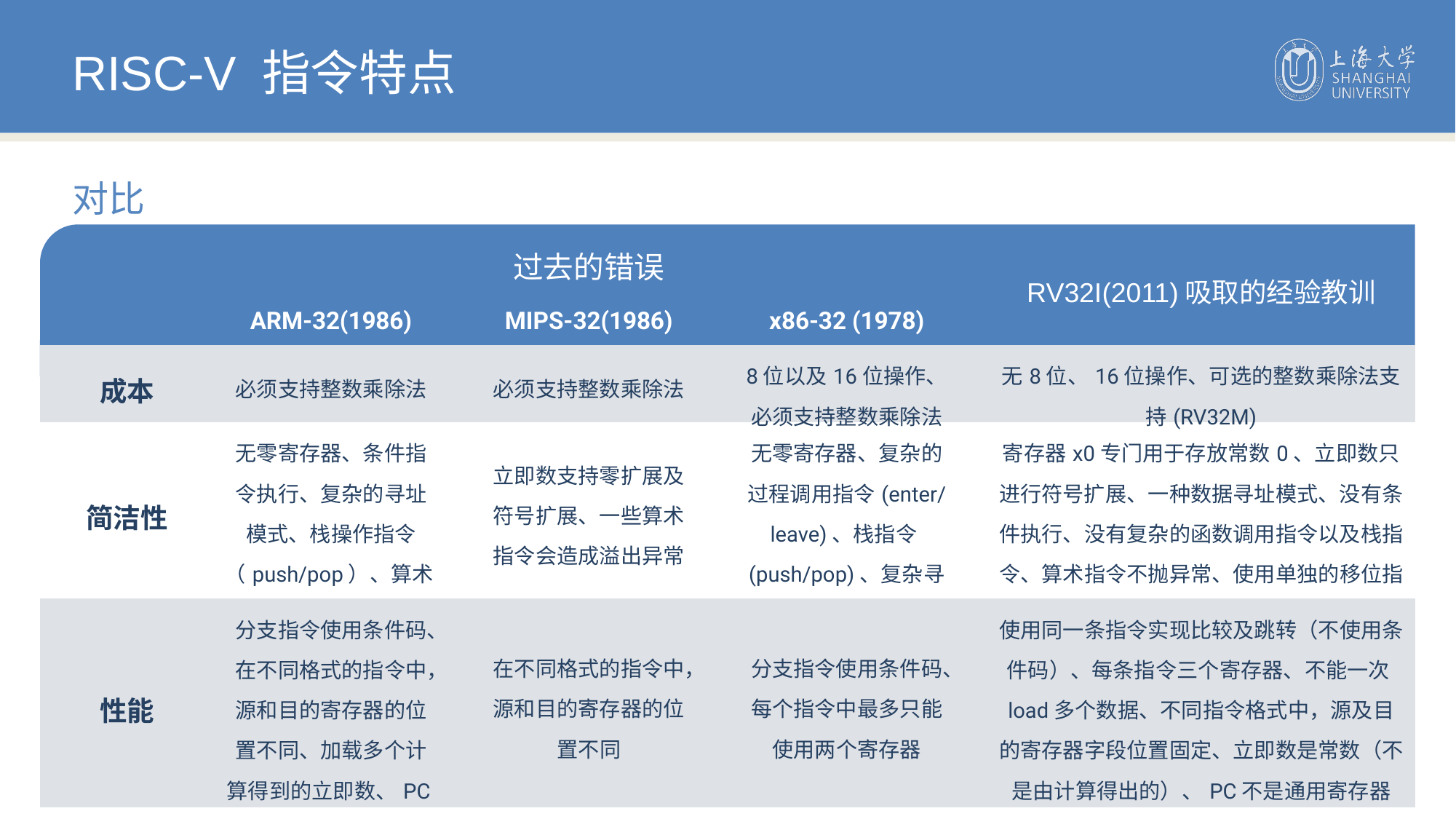

RISC-V 指令特点
对比

|  | 过去的错误 |  |  | RV32I(2011)吸取的经验教训 |
| --- | --- | --- | --- | --- |
| RISC-V | ARM-32(1986) | MIPS-32(1986) | x86-32 (1978) |  |
| 成本 | 必须支持整数乘除法 | 必须支持整数乘除法 | 8位以及16位操作、必须支持整数乘除法 | 无8位、16位操作、可选的整数乘除法支持(RV32M) |
| 简洁性 | 无零寄存器、条件指令执行、复杂的寻址模式、栈操作指令（push/pop）、算术/逻辑指令中存在移位 | 立即数支持零扩展及符号扩展、一些算术指令会造成溢出异常 | 无零寄存器、复杂的过程调用指令(enter/leave)、栈指令(push/pop)、复杂寻址模式、循环指令 | 寄存器x0专门用于存放常数0、立即数只进行符号扩展、一种数据寻址模式、没有条件执行、没有复杂的函数调用指令以及栈指令、算术指令不抛异常、使用单独的移位指令来处理移位操作 |
| 性能 | 分支指令使用条件码、在不同格式的指令中，源和目的寄存器的位置不同、加载多个计算得到的立即数、PC是一个通用寄存器 | 在不同格式的指令中，源和目的寄存器的位置不同 | 分支指令使用条件码、每个指令中最多只能使用两个寄存器 | 使用同一条指令实现比较及跳转（不使用条件码）、每条指令三个寄存器、不能一次load多个数据、不同指令格式中，源及目的寄存器字段位置固定、立即数是常数（不是由计算得出的）、PC不是通用寄存器 |